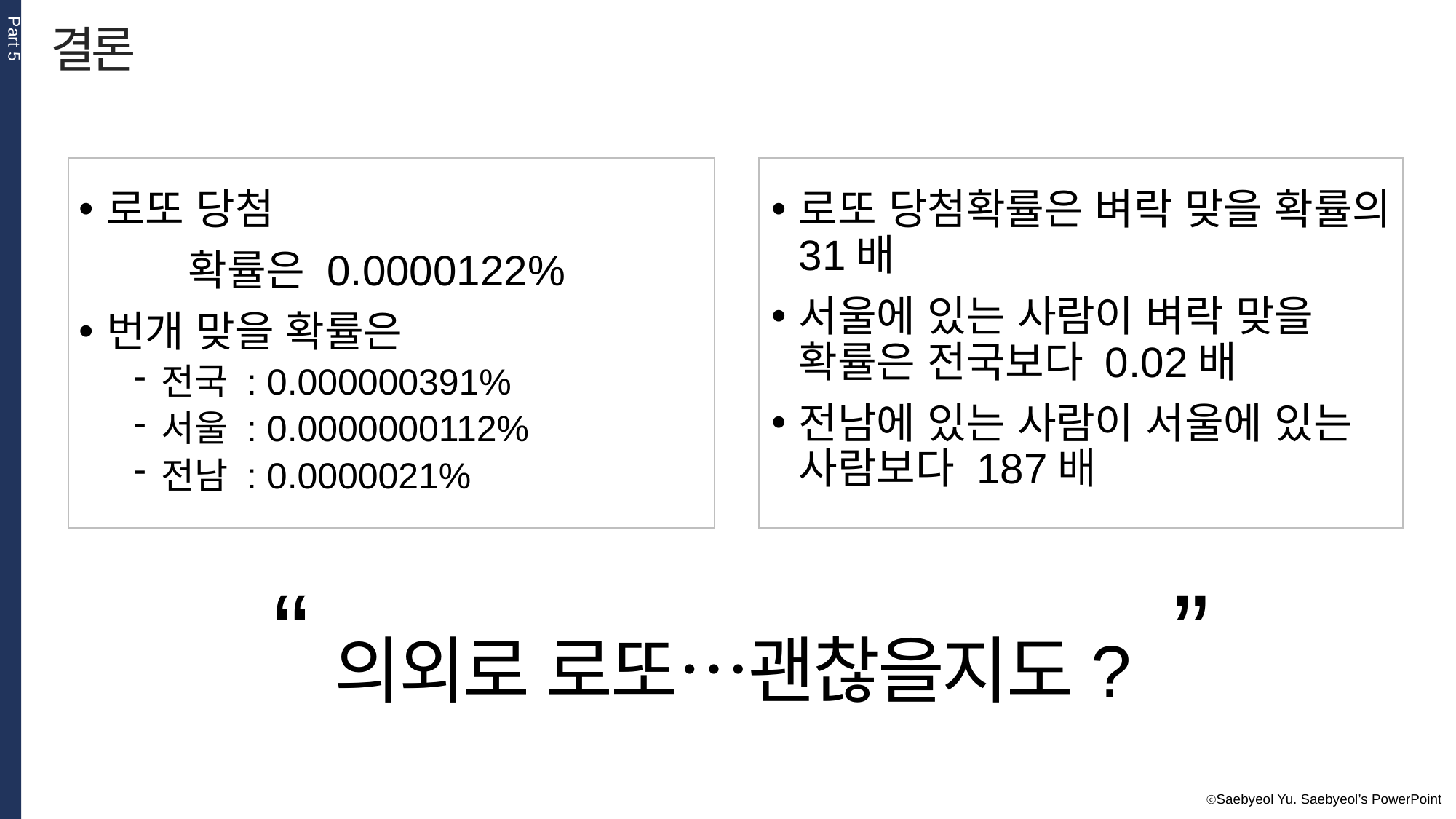

Part 5
결론

로또 당첨
	확률은 0.0000122%
번개 맞을 확률은
전국 : 0.000000391%
서울 : 0.0000000112%
전남 : 0.0000021%
로또 당첨확률은 벼락 맞을 확률의 31배
서울에 있는 사람이 벼락 맞을 확률은 전국보다 0.02배
전남에 있는 사람이 서울에 있는 사람보다 187배
“
”
의외로 로또…괜찮을지도?